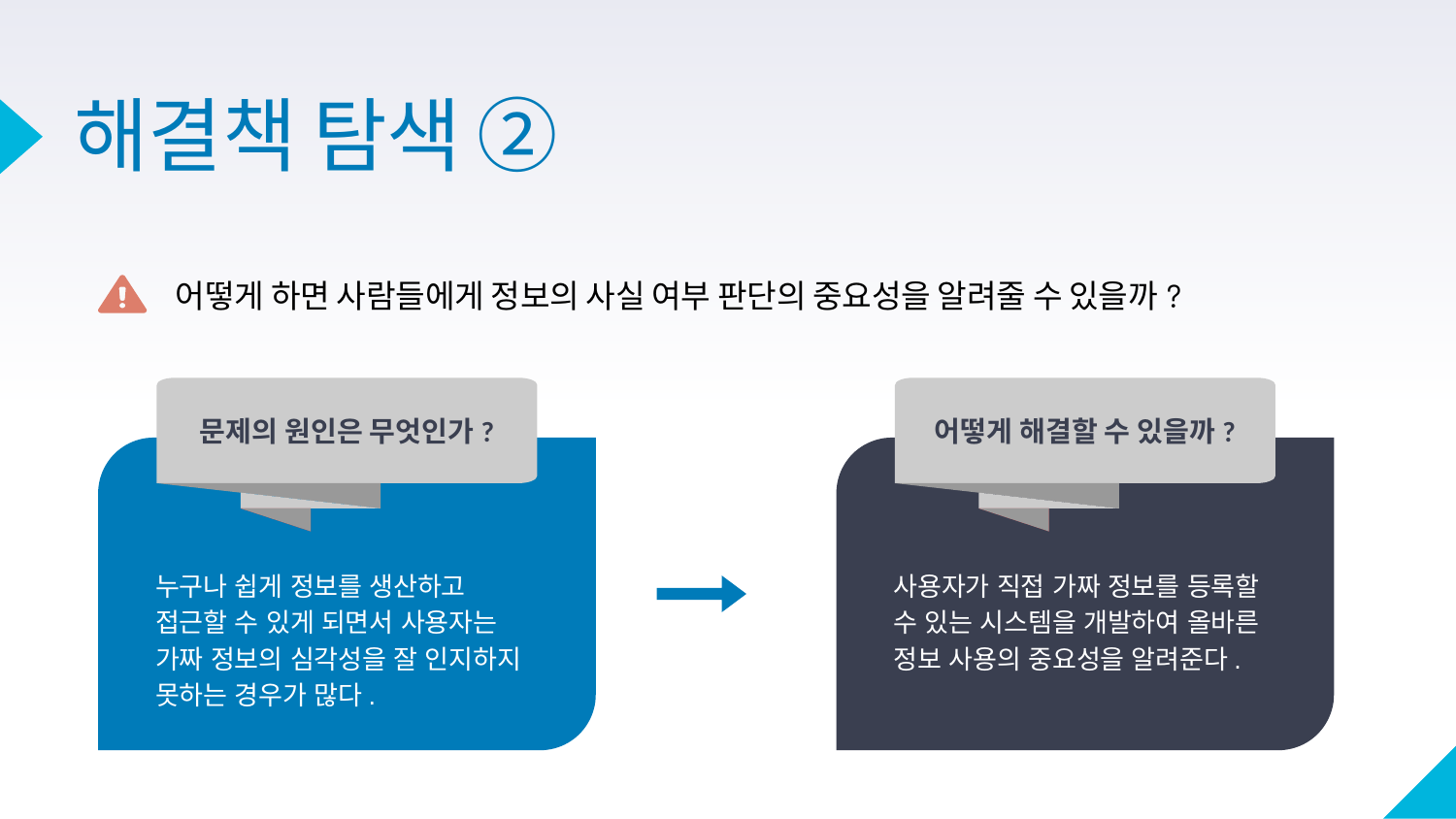

# 해결책 탐색 ➁
 어떻게 하면 사람들에게 정보의 사실 여부 판단의 중요성을 알려줄 수 있을까?

문제의 원인은 무엇인가?

어떻게 해결할 수 있을까?

사용자가 직접 가짜 정보를 등록할 수 있는 시스템을 개발하여 올바른 정보 사용의 중요성을 알려준다.
누구나 쉽게 정보를 생산하고 접근할 수 있게 되면서 사용자는 가짜 정보의 심각성을 잘 인지하지 못하는 경우가 많다.